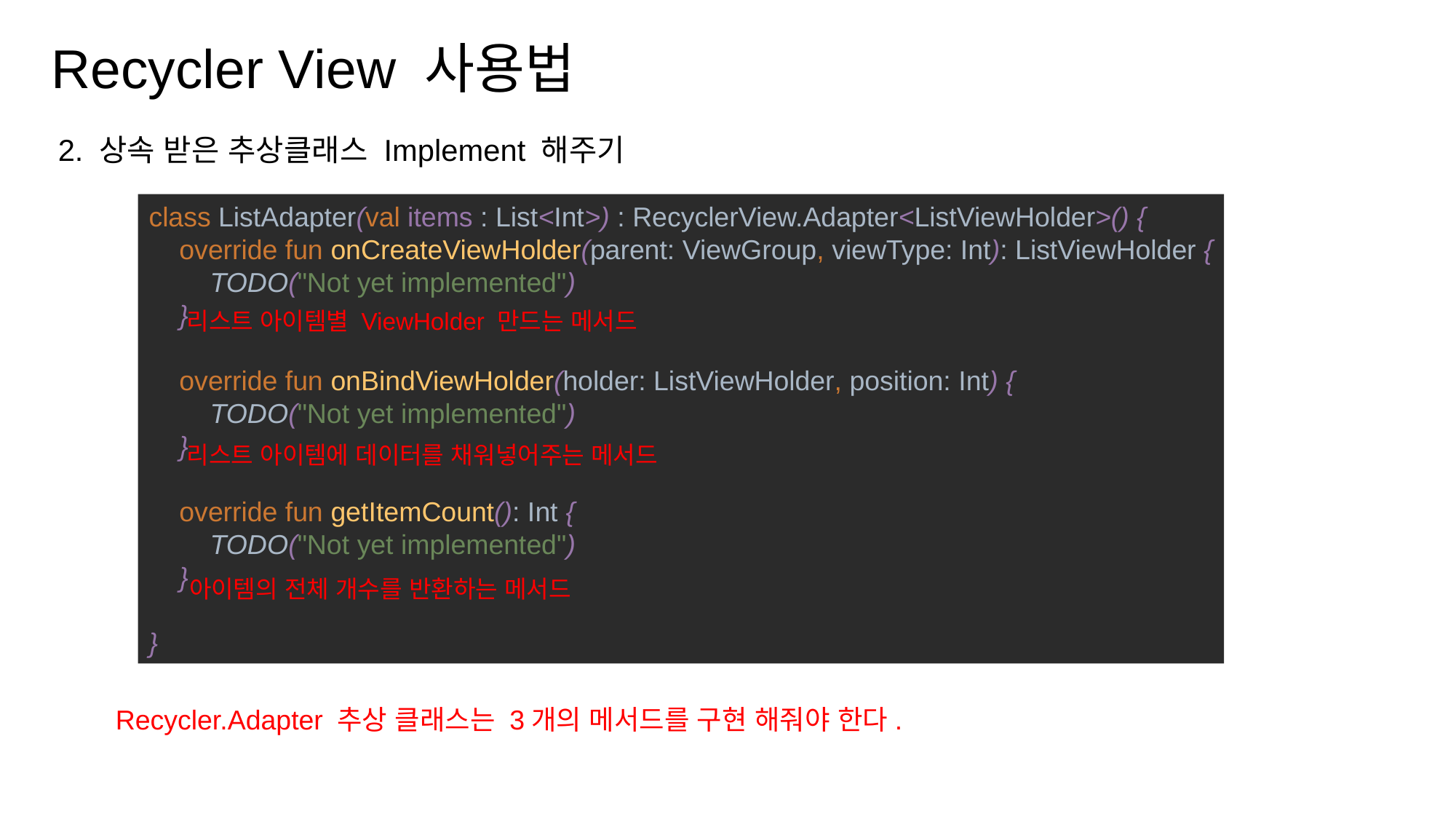

Recycler View 사용법
나눔스퀘어OTF ExtraBold
2. 상속 받은 추상클래스 Implement 해주기
나눔스퀘어OTF Bold
나눔스퀘어OTF
class ListAdapter(val items : List<Int>) : RecyclerView.Adapter<ListViewHolder>() {
    override fun onCreateViewHolder(parent: ViewGroup, viewType: Int): ListViewHolder {
        TODO("Not yet implemented")
    }
    override fun onBindViewHolder(holder: ListViewHolder, position: Int) {
        TODO("Not yet implemented")
    }
    override fun getItemCount(): Int {
        TODO("Not yet implemented")
    }
}
리스트 아이템별 ViewHolder 만드는 메서드
리스트 아이템에 데이터를 채워넣어주는 메서드
아이템의 전체 개수를 반환하는 메서드
나눔스퀘어_ac ExtraBold
나눔스퀘어_ac Bold
나눔스퀘어_ac
나눔스퀘어 ExtraBold
나눔스퀘어 Bold
나눔스퀘어
XML
Recycler.Adapter 추상 클래스는 3개의 메서드를 구현 해줘야 한다.
나눔스퀘어 Light
Kotlin